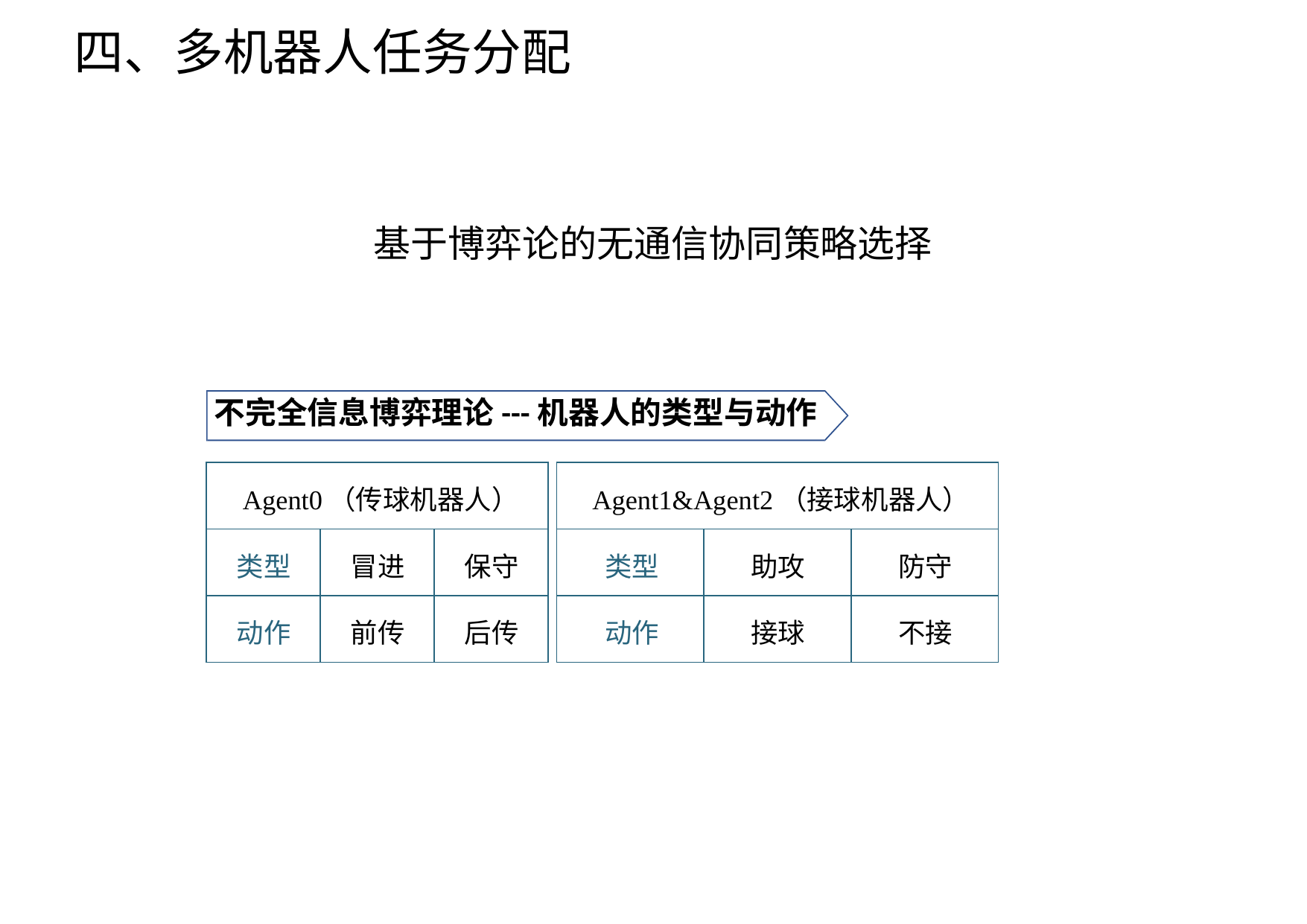

四、多机器人任务分配
基于博弈论的无通信协同策略选择
不完全信息博弈理论---机器人的类型与动作

| Agent0（传球机器人） |  |  |
| --- | --- | --- |
| 类型 | 冒进 | 保守 |
| 动作 | 前传 | 后传 |
| Agent1&Agent2（接球机器人） |  |  |
| --- | --- | --- |
| 类型 | 助攻 | 防守 |
| 动作 | 接球 | 不接 |